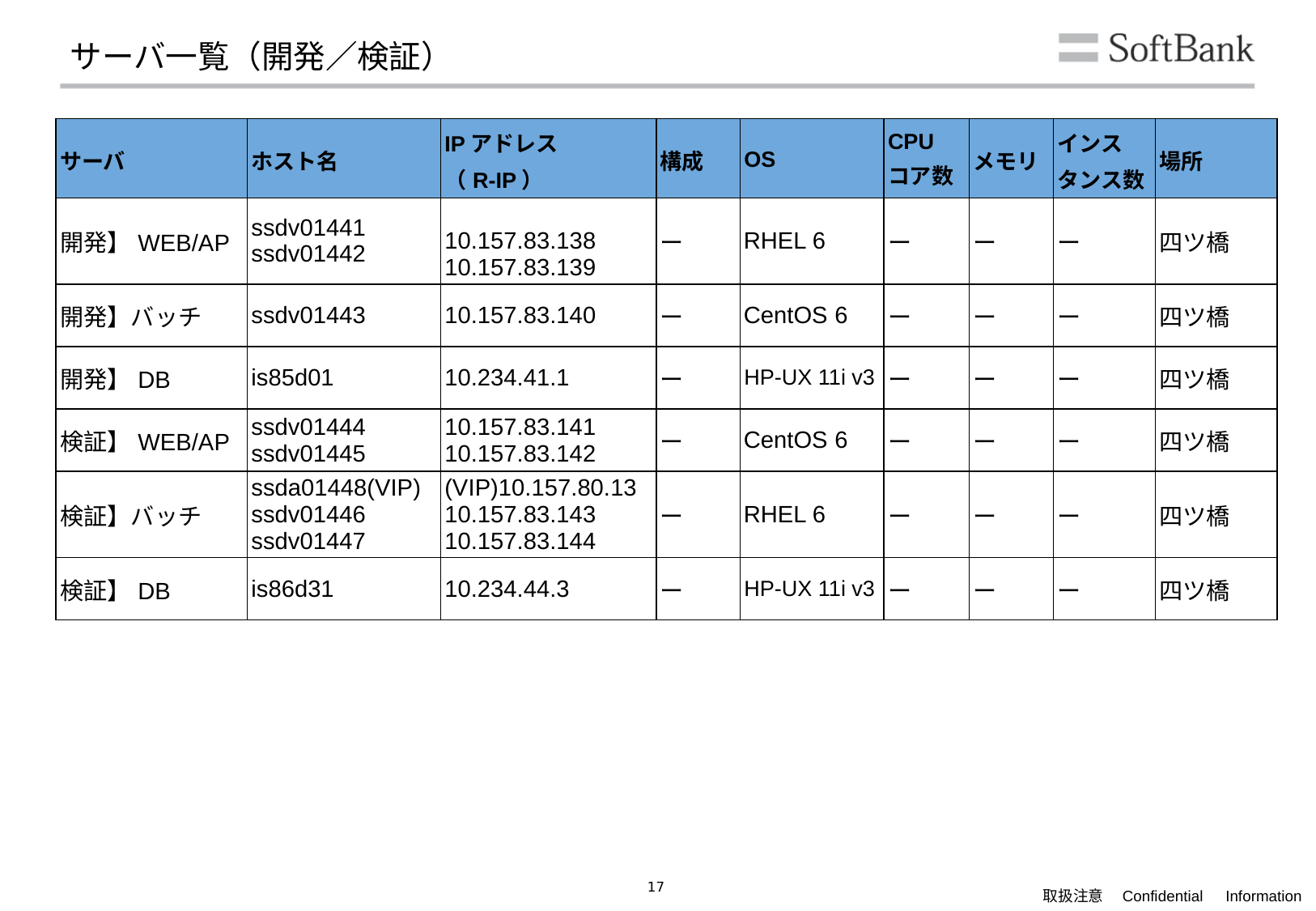

# サーバ一覧（開発／検証）

| サーバ | ホスト名 | IPアドレス （R-IP） | 構成 | OS | CPU コア数 | メモリ | インス タンス数 | 場所 |
| --- | --- | --- | --- | --- | --- | --- | --- | --- |
| 開発】WEB/AP | ssdv01441 ssdv01442 | 10.157.83.138 10.157.83.139 | ー | RHEL 6 | ー | ー | ー | 四ツ橋 |
| 開発】バッチ | ssdv01443 | 10.157.83.140 | ー | CentOS 6 | ー | ー | ー | 四ツ橋 |
| 開発】DB | is85d01 | 10.234.41.1 | ー | HP-UX 11i v3 | ー | ー | ー | 四ツ橋 |
| 検証】WEB/AP | ssdv01444 ssdv01445 | 10.157.83.141 10.157.83.142 | ー | CentOS 6 | ー | ー | ー | 四ツ橋 |
| 検証】バッチ | ssda01448(VIP) ssdv01446 ssdv01447 | (VIP)10.157.80.13 10.157.83.143 10.157.83.144 | ー | RHEL 6 | ー | ー | ー | 四ツ橋 |
| 検証】DB | is86d31 | 10.234.44.3 | ー | HP-UX 11i v3 | ー | ー | ー | 四ツ橋 |